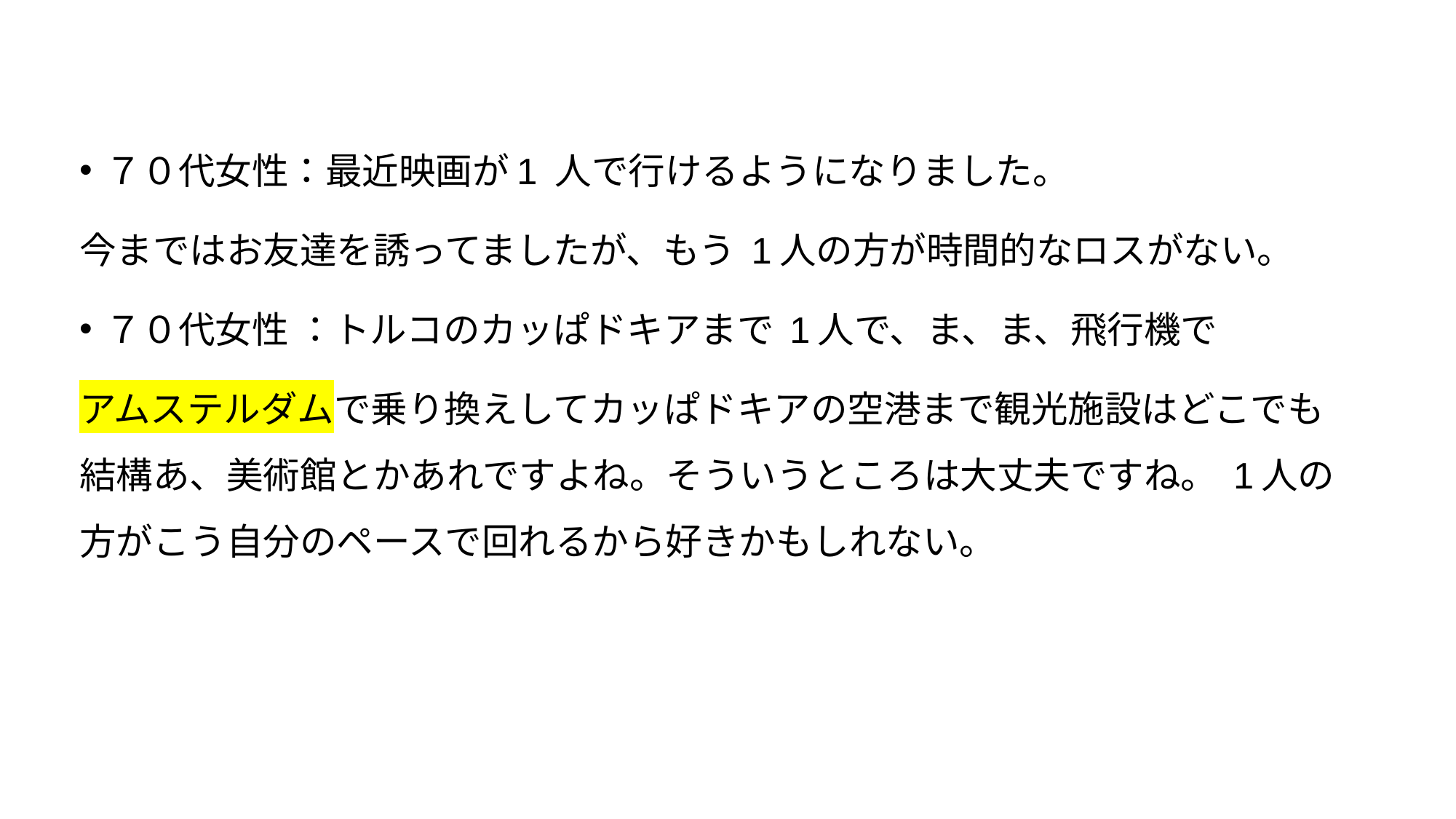

７０代女性：最近映画が1 人で行けるようになりました。
今まではお友達を誘ってましたが、もう 1人の方が時間的なロスがない。
７０代女性 ：トルコのカッぱドキアまで 1人で、ま、ま、飛行機で
アムステルダムで乗り換えしてカッぱドキアの空港まで観光施設はどこでも結構あ、美術館とかあれですよね。そういうところは大丈夫ですね。 1人の方がこう自分のペースで回れるから好きかもしれない。